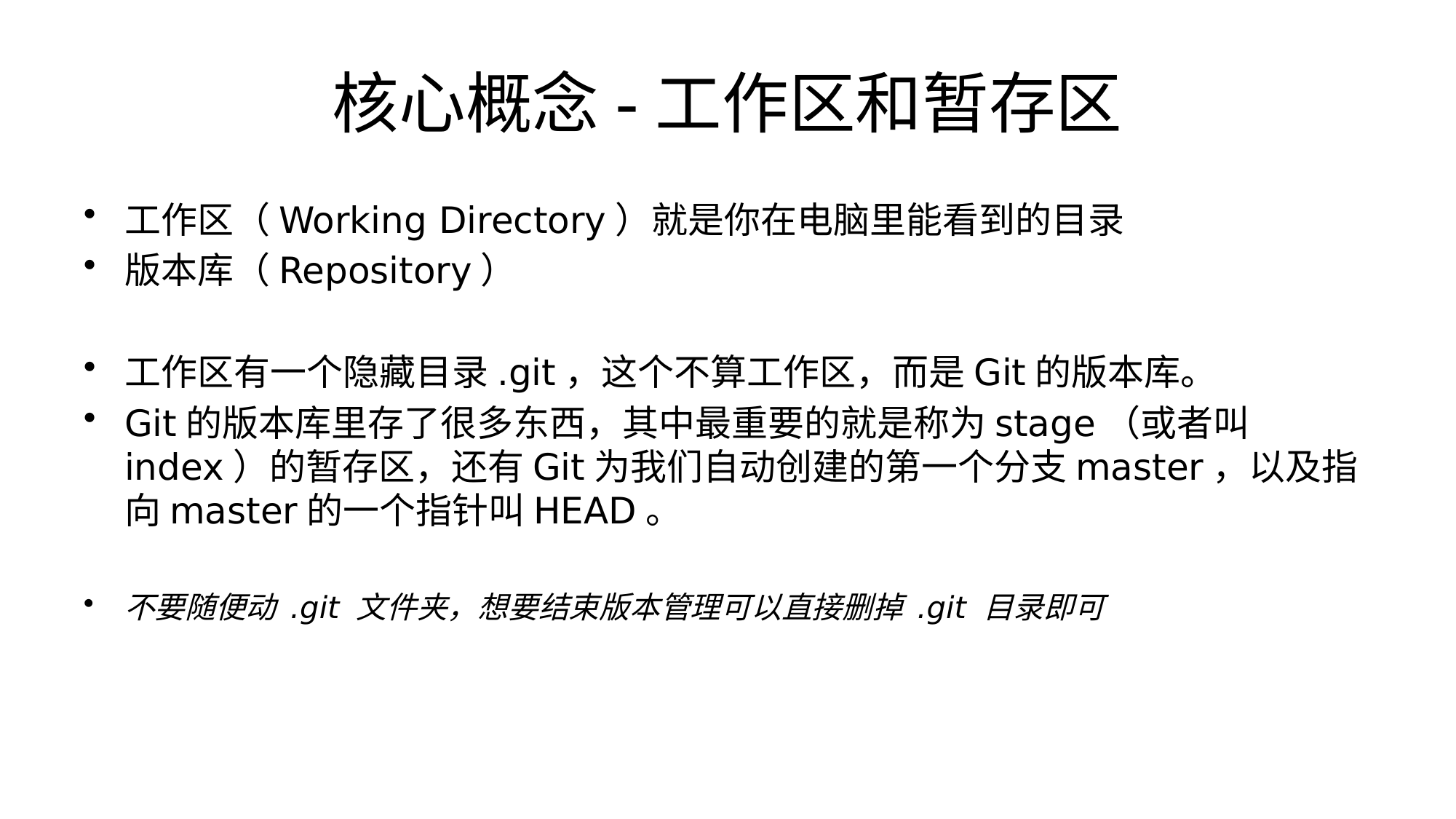

# 核心概念-工作区和暂存区
工作区（Working Directory）就是你在电脑里能看到的目录
版本库（Repository）

工作区有一个隐藏目录.git，这个不算工作区，而是Git的版本库。
Git的版本库里存了很多东西，其中最重要的就是称为stage（或者叫index）的暂存区，还有Git为我们自动创建的第一个分支master，以及指向master的一个指针叫HEAD。

不要随便动 .git 文件夹，想要结束版本管理可以直接删掉 .git 目录即可